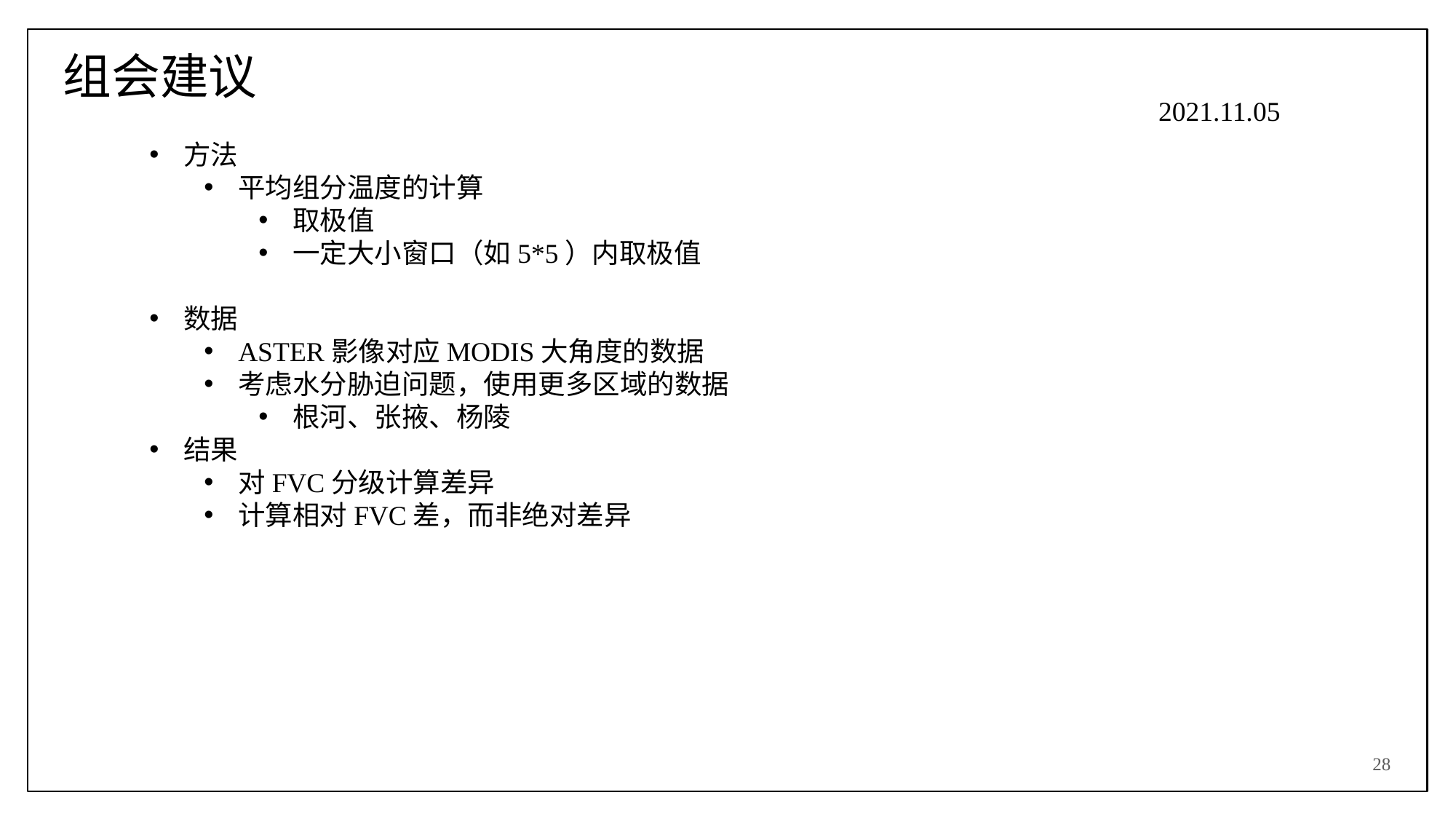

# 组会建议
2021.11.05
方法
平均组分温度的计算
取极值
一定大小窗口（如5*5）内取极值

数据
ASTER影像对应MODIS大角度的数据
考虑水分胁迫问题，使用更多区域的数据
根河、张掖、杨陵
结果
对FVC分级计算差异
计算相对FVC差，而非绝对差异

28